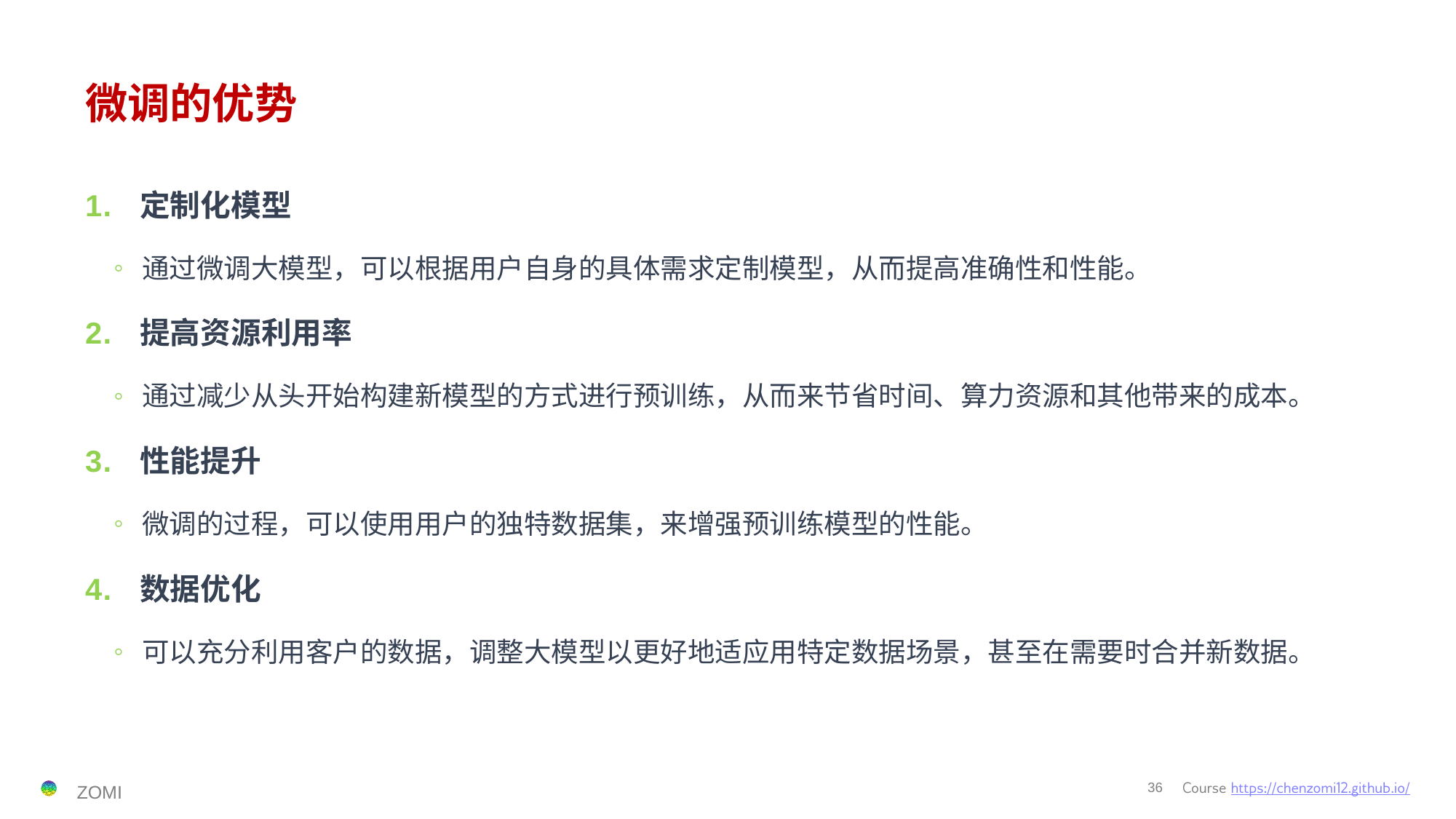

# 微调的优势
定制化模型
通过微调大模型，可以根据用户自身的具体需求定制模型，从而提高准确性和性能。
提高资源利用率
通过减少从头开始构建新模型的方式进行预训练，从而来节省时间、算力资源和其他带来的成本。
性能提升
微调的过程，可以使用用户的独特数据集，来增强预训练模型的性能。
数据优化
可以充分利用客户的数据，调整大模型以更好地适应用特定数据场景，甚至在需要时合并新数据。